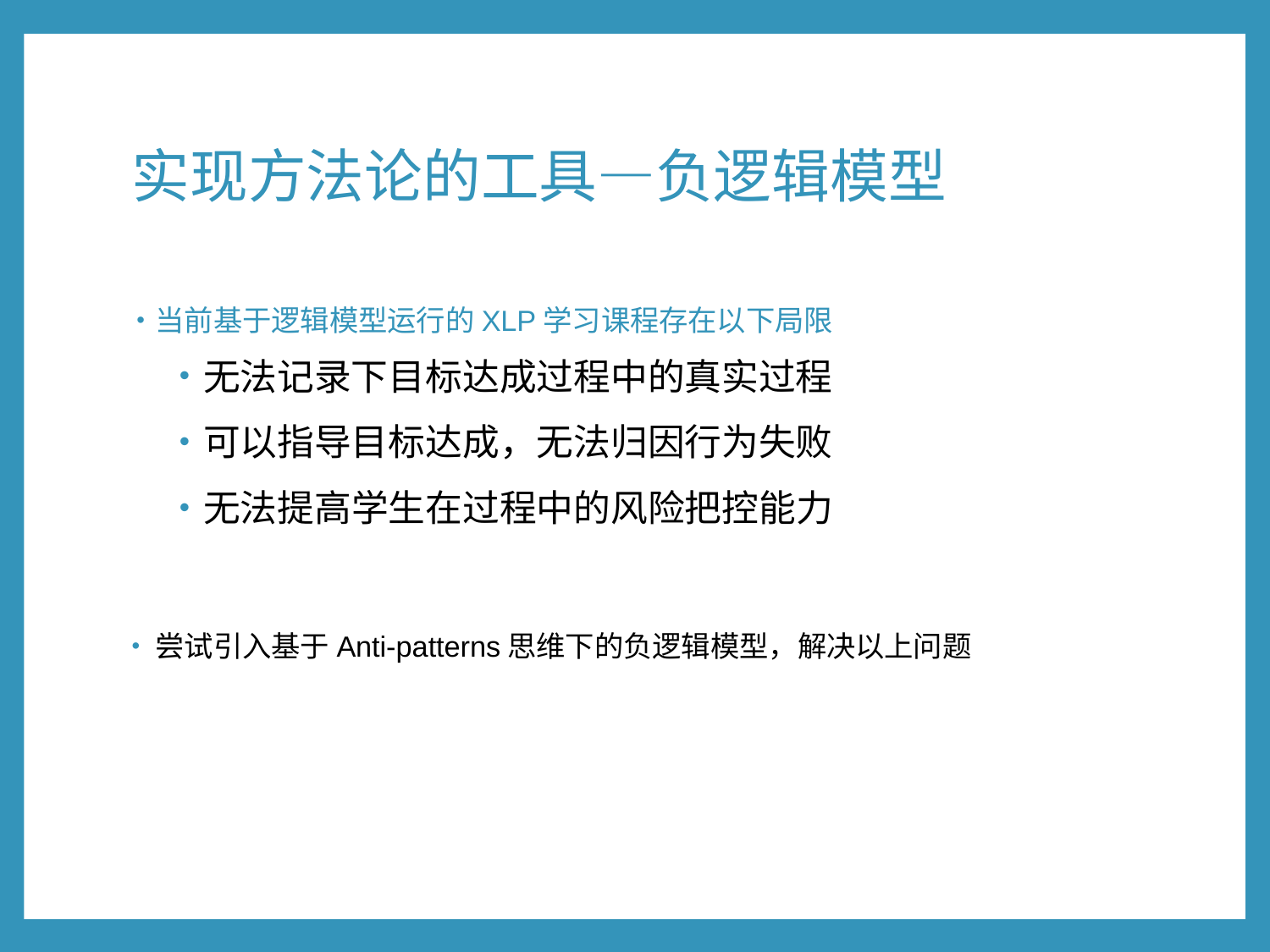

# 实现方法论的工具—负逻辑模型
当前基于逻辑模型运行的XLP学习课程存在以下局限
无法记录下目标达成过程中的真实过程
可以指导目标达成，无法归因行为失败
无法提高学生在过程中的风险把控能力

尝试引入基于Anti-patterns思维下的负逻辑模型，解决以上问题